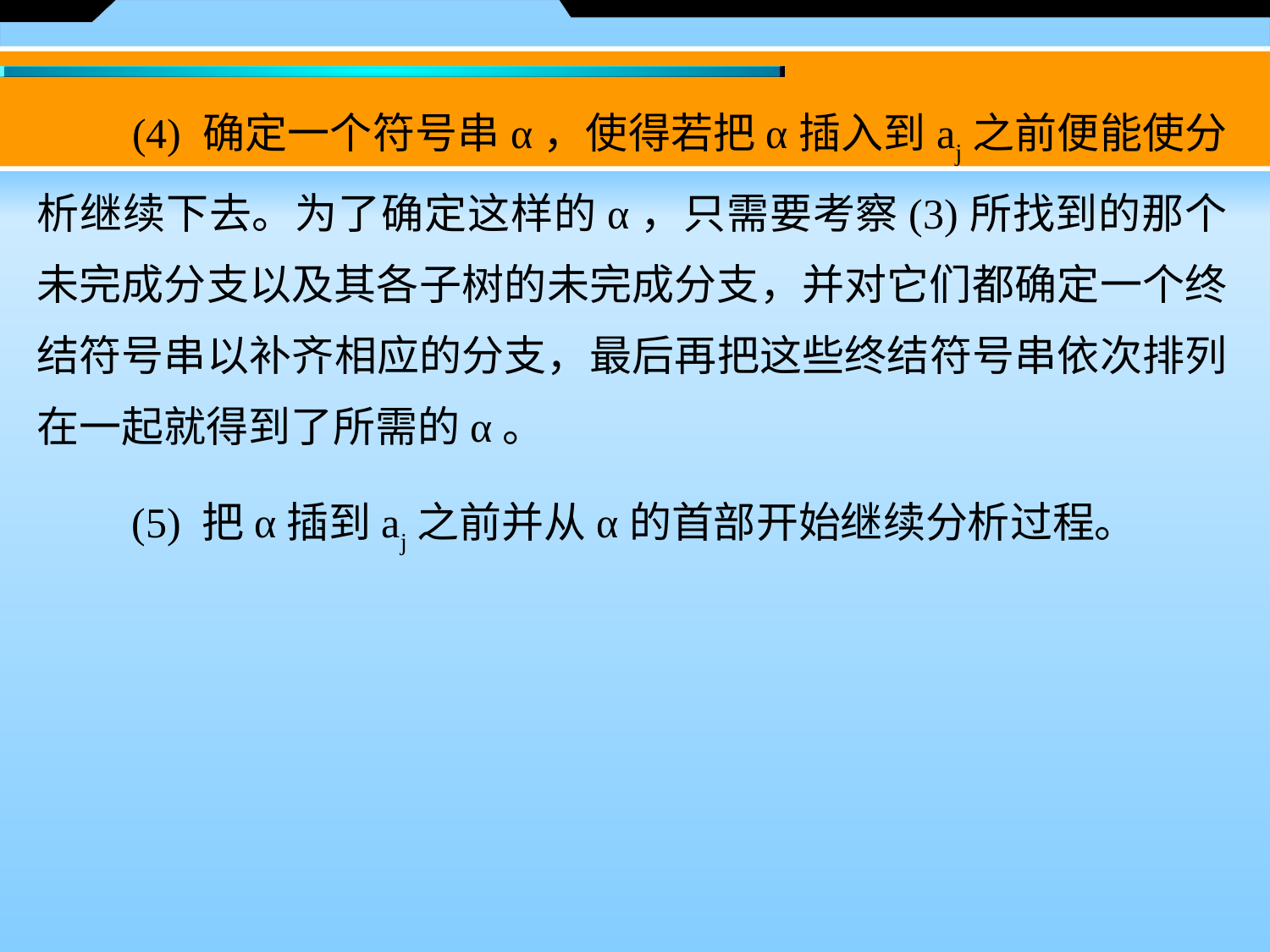

(4) 确定一个符号串α，使得若把α插入到aj之前便能使分析继续下去。为了确定这样的α，只需要考察(3)所找到的那个未完成分支以及其各子树的未完成分支，并对它们都确定一个终结符号串以补齐相应的分支，最后再把这些终结符号串依次排列在一起就得到了所需的α。
　　(5) 把α插到aj之前并从α的首部开始继续分析过程。